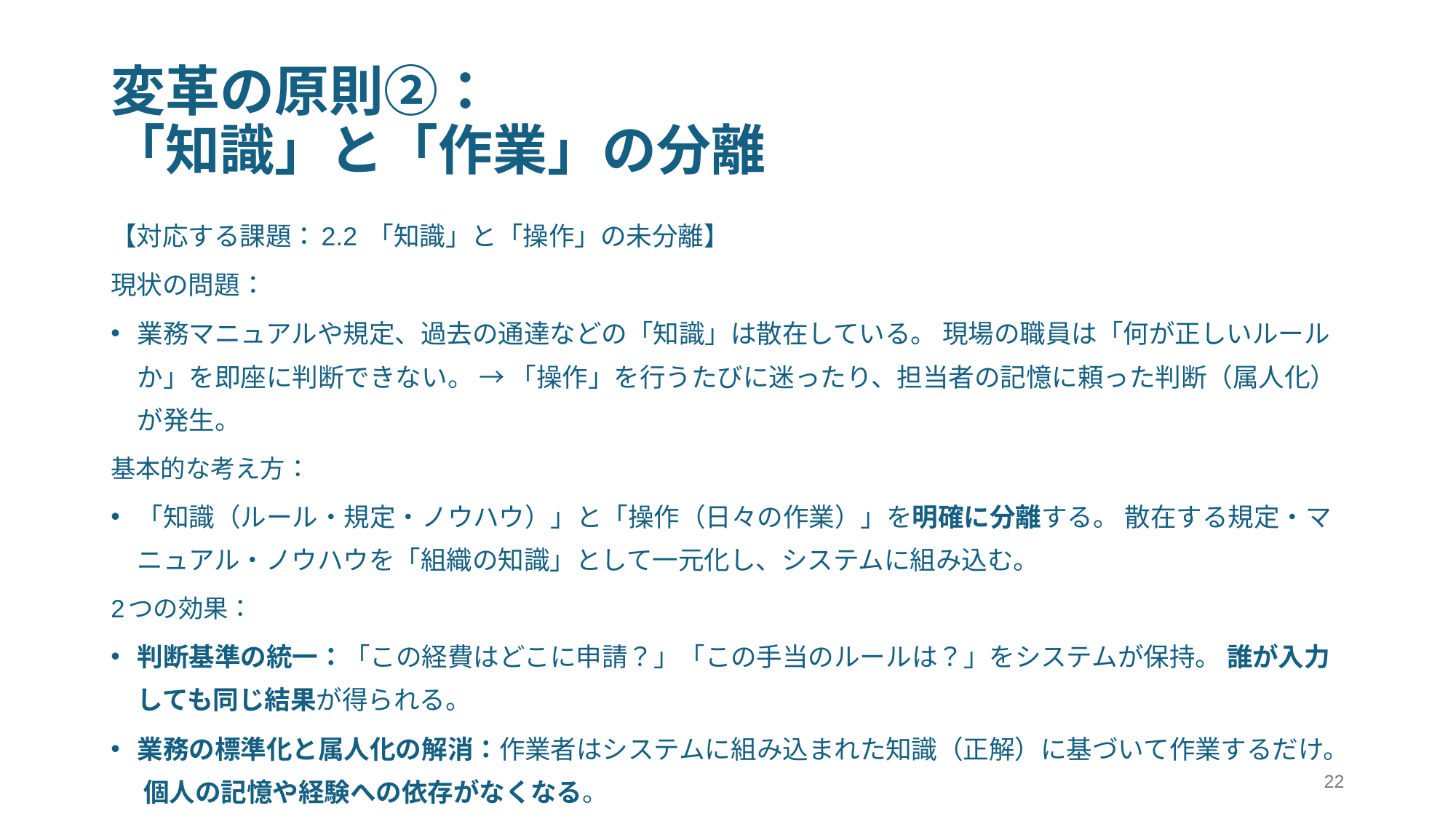

# 変革の原則②： 「知識」と「作業」の分離
【対応する課題：2.2 「知識」と「操作」の未分離】
現状の問題：
業務マニュアルや規定、過去の通達などの「知識」は散在している。 現場の職員は「何が正しいルールか」を即座に判断できない。 → 「操作」を行うたびに迷ったり、担当者の記憶に頼った判断（属人化）が発生。
基本的な考え方：
「知識（ルール・規定・ノウハウ）」と「操作（日々の作業）」を明確に分離する。 散在する規定・マニュアル・ノウハウを「組織の知識」として一元化し、システムに組み込む。
2つの効果：
判断基準の統一：「この経費はどこに申請？」「この手当のルールは？」をシステムが保持。 誰が入力しても同じ結果が得られる。
業務の標準化と属人化の解消：作業者はシステムに組み込まれた知識（正解）に基づいて作業するだけ。 個人の記憶や経験への依存がなくなる。

22